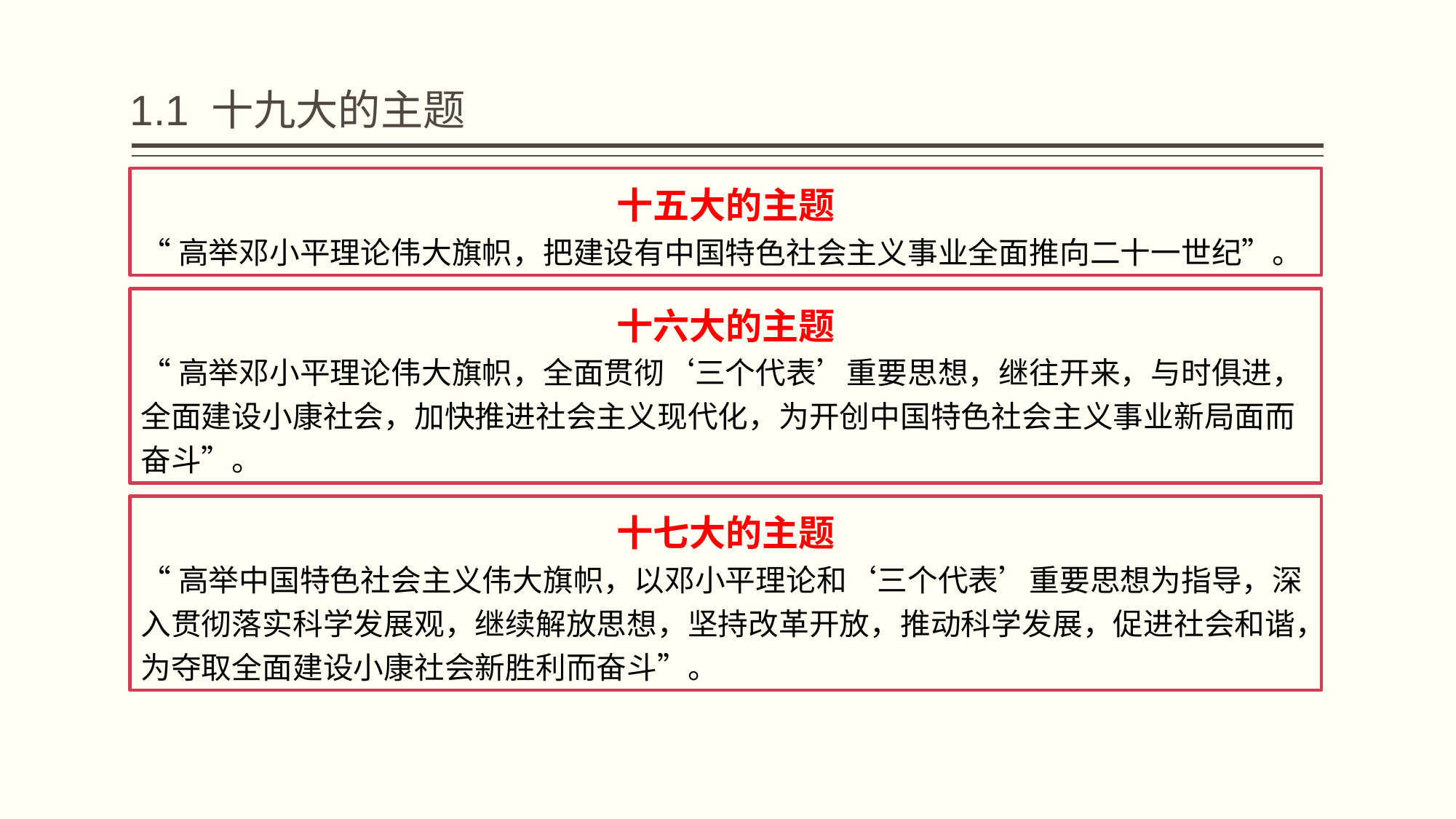

# 1.1 十九大的主题
十五大的主题
“高举邓小平理论伟大旗帜，把建设有中国特色社会主义事业全面推向二十一世纪”。
十六大的主题
“高举邓小平理论伟大旗帜，全面贯彻‘三个代表’重要思想，继往开来，与时俱进，全面建设小康社会，加快推进社会主义现代化，为开创中国特色社会主义事业新局面而奋斗”。
十七大的主题
“高举中国特色社会主义伟大旗帜，以邓小平理论和‘三个代表’重要思想为指导，深入贯彻落实科学发展观，继续解放思想，坚持改革开放，推动科学发展，促进社会和谐，为夺取全面建设小康社会新胜利而奋斗”。